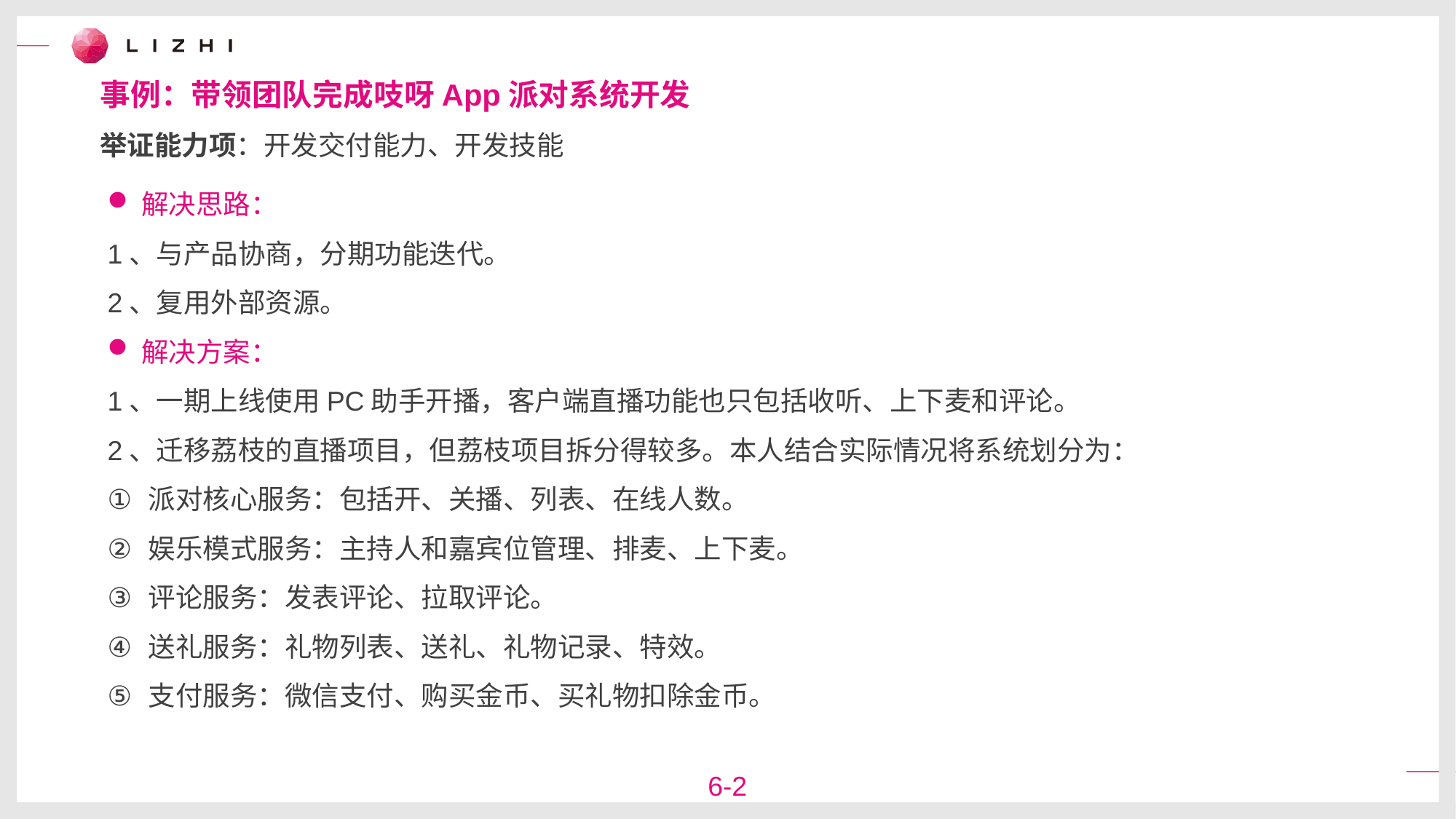

事例：带领团队完成吱呀App派对系统开发
举证能力项：开发交付能力、开发技能
解决思路：
1、与产品协商，分期功能迭代。
2、复用外部资源。
解决方案：
1、一期上线使用PC助手开播，客户端直播功能也只包括收听、上下麦和评论。
2、迁移荔枝的直播项目，但荔枝项目拆分得较多。本人结合实际情况将系统划分为：
派对核心服务：包括开、关播、列表、在线人数。
娱乐模式服务：主持人和嘉宾位管理、排麦、上下麦。
评论服务：发表评论、拉取评论。
送礼服务：礼物列表、送礼、礼物记录、特效。
支付服务：微信支付、购买金币、买礼物扣除金币。
6-2